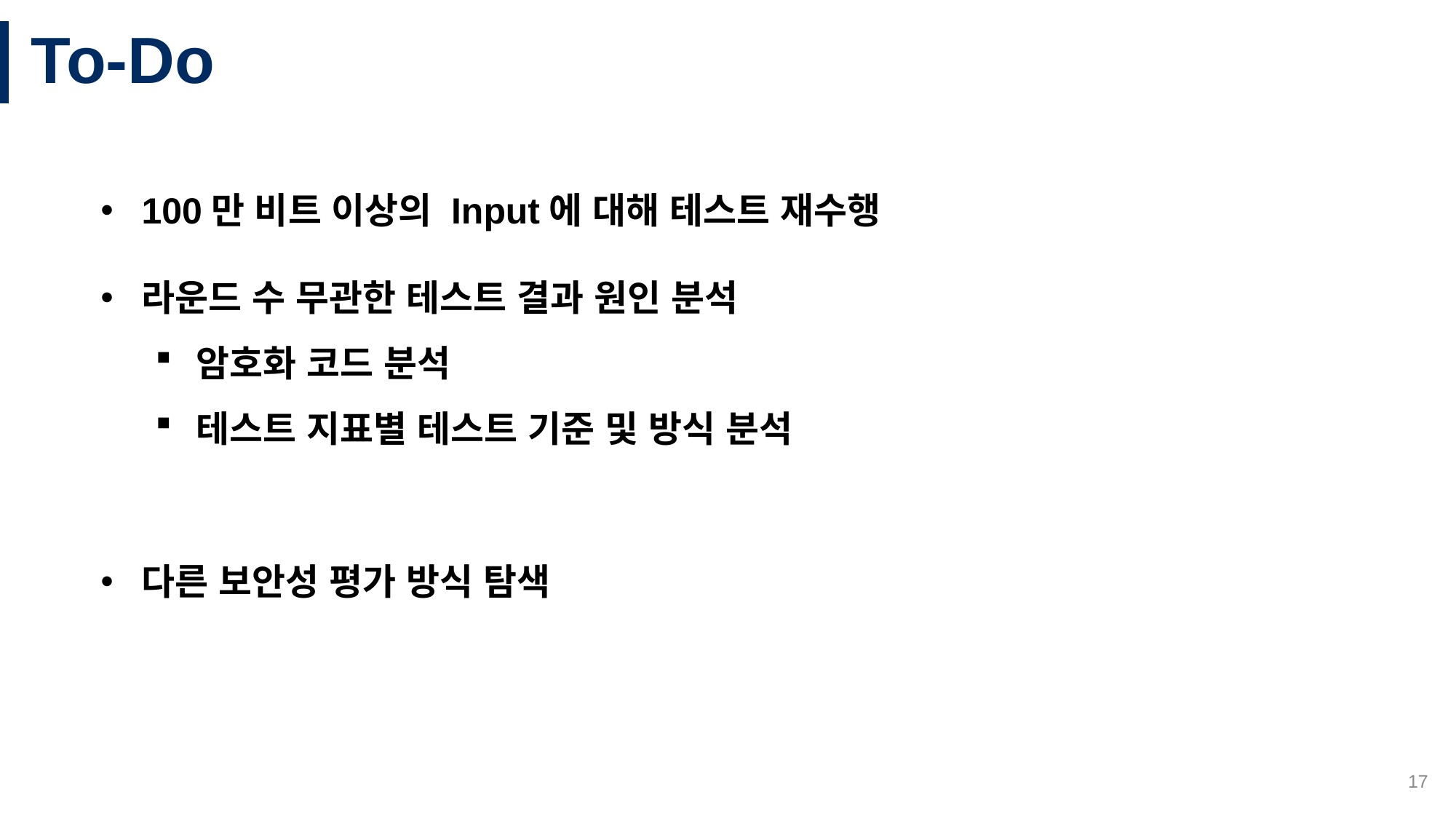

# To-Do
100만 비트 이상의 Input에 대해 테스트 재수행
라운드 수 무관한 테스트 결과 원인 분석
암호화 코드 분석
테스트 지표별 테스트 기준 및 방식 분석

다른 보안성 평가 방식 탐색
17